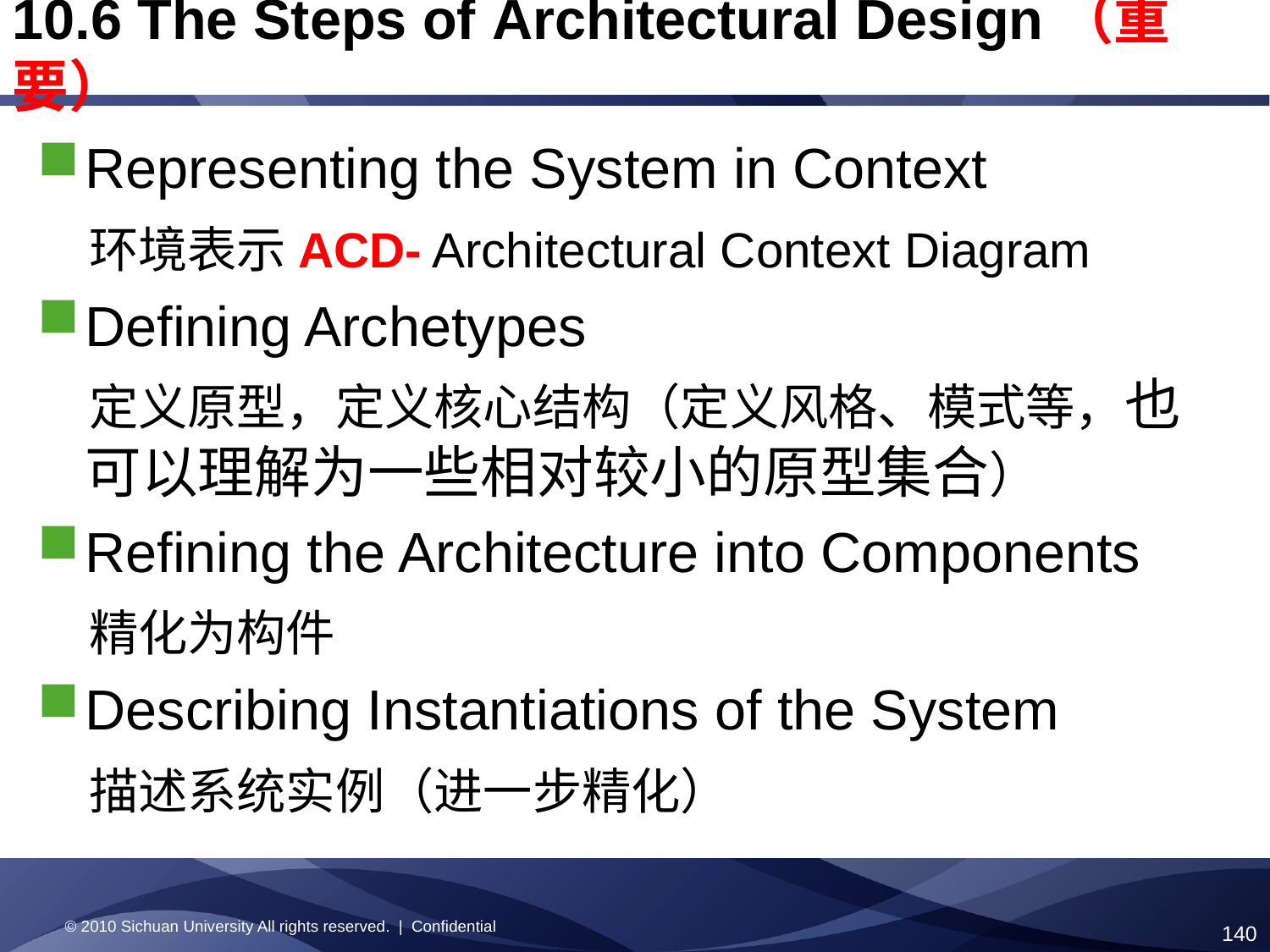

10.6 The Steps of Architectural Design（重要）
Representing the System in Context
   环境表示ACD- Architectural Context Diagram
Defining Archetypes
   定义原型，定义核心结构（定义风格、模式等，也可以理解为一些相对较小的原型集合）
Refining the Architecture into Components
   精化为构件
Describing Instantiations of the System
   描述系统实例（进一步精化）
© 2010 Sichuan University All rights reserved.  |  Confidential
140